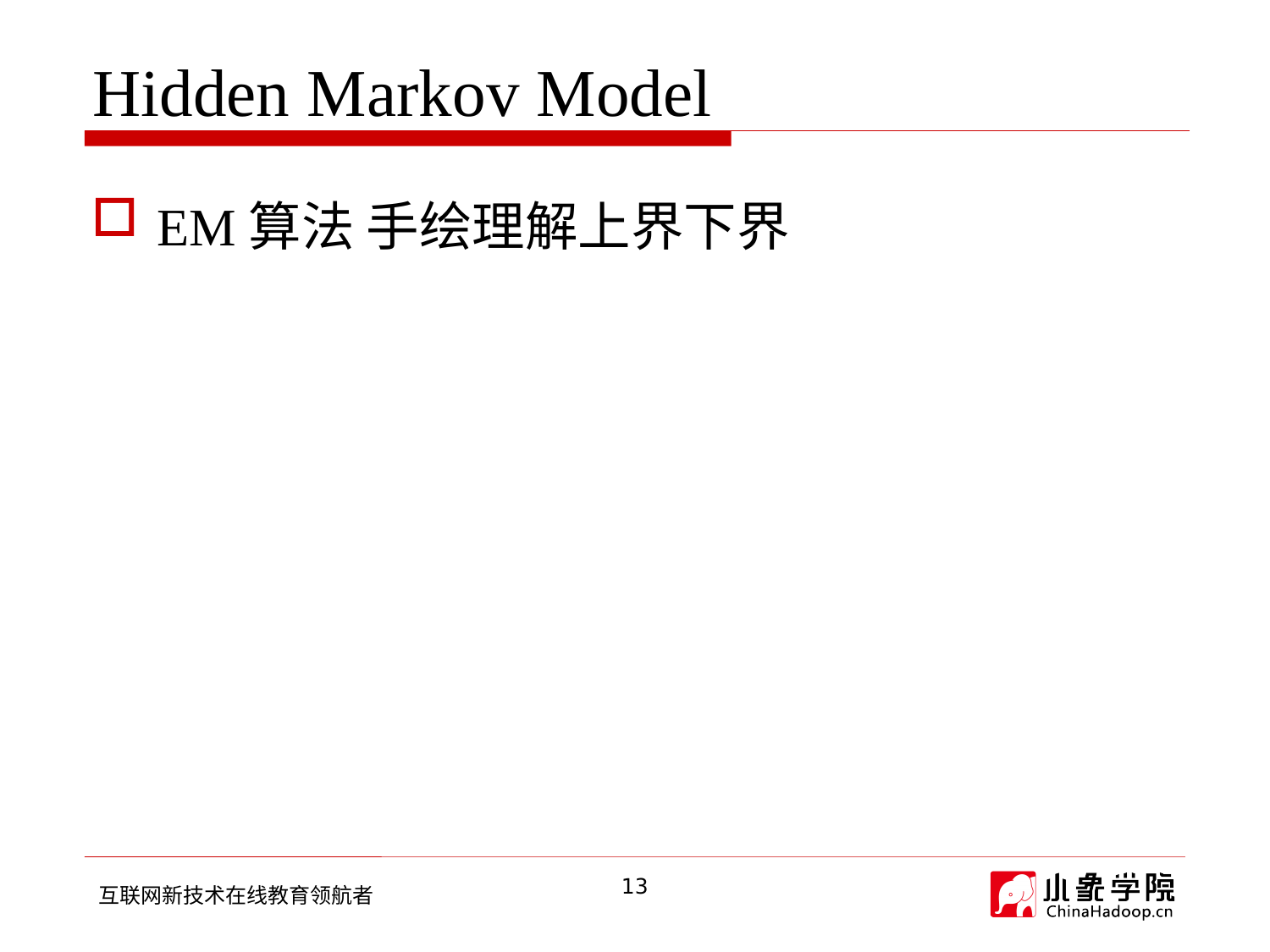

# Hidden Markov Model
EM算法 手绘理解上界下界
13